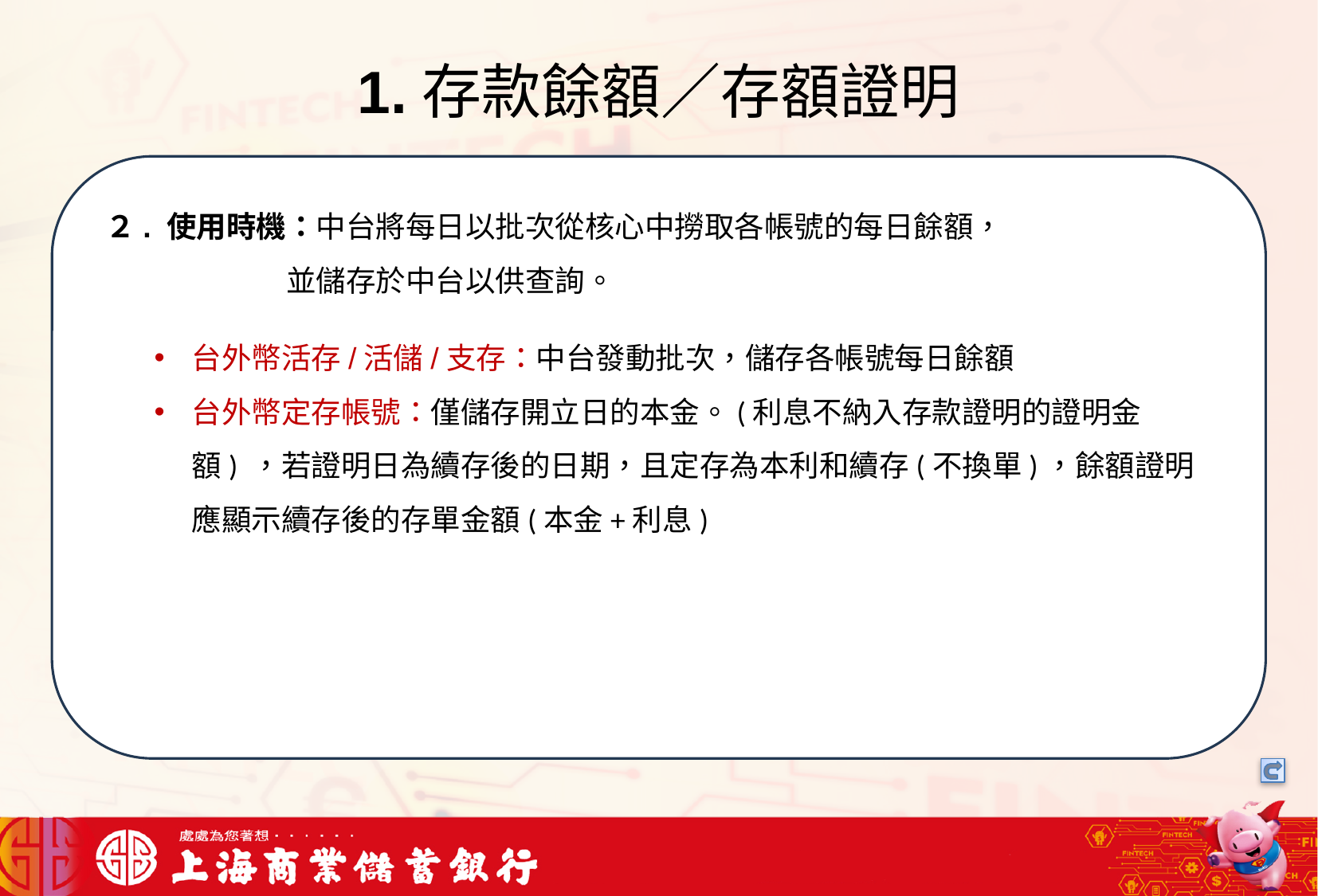

# 1.存款餘額／存額證明
我們可以將信用卡相關資料存在一個檔案中，將這些檔案中的文字進行詞向量的轉換，把文字轉成數字向量存在向量資料庫中，透過檢索器在向量資料庫搜尋與用戶問題最接近的資訊，透過生成器，生成最合適的答案回覆用戶
２. 使用時機：中台將每日以批次從核心中撈取各帳號的每日餘額，
	         並儲存於中台以供查詢。
台外幣活存/活儲/支存：中台發動批次，儲存各帳號每日餘額
台外幣定存帳號：僅儲存開立日的本金。(利息不納入存款證明的證明金額) ，若證明日為續存後的日期，且定存為本利和續存(不換單)，餘額證明應顯示續存後的存單金額(本金+利息)